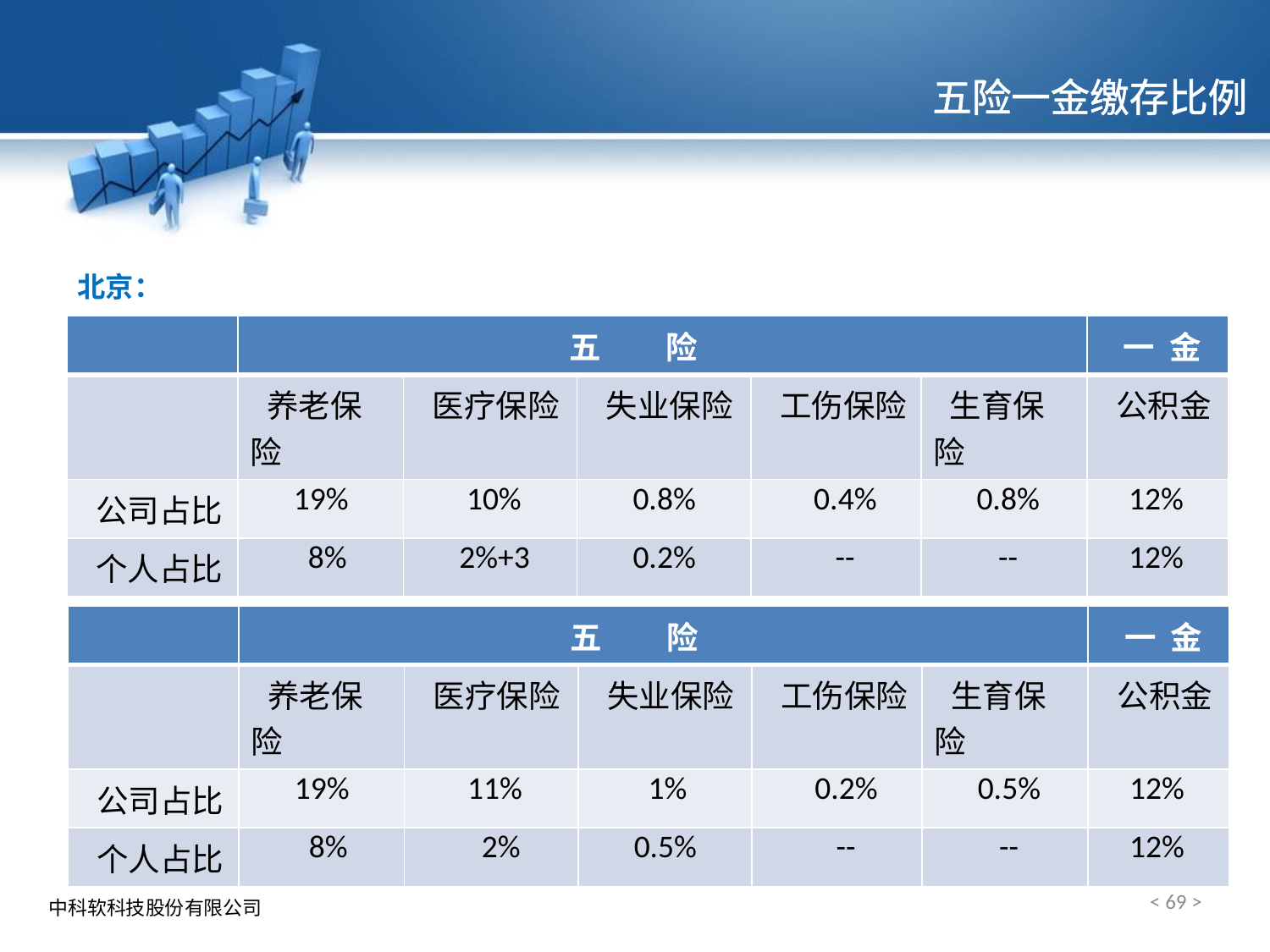

# 五险一金缴存比例
北京：

天津：

|  | 五 险 |  |  |  |  | 一 金 |
| --- | --- | --- | --- | --- | --- | --- |
|  | 养老保险 | 医疗保险 | 失业保险 | 工伤保险 | 生育保险 | 公积金 |
| 公司占比 | 19% | 10% | 0.8% | 0.4% | 0.8% | 12% |
| 个人占比 | 8% | 2%+3 | 0.2% | -- | -- | 12% |
|  | 五 险 |  |  |  |  | 一 金 |
| --- | --- | --- | --- | --- | --- | --- |
|  | 养老保险 | 医疗保险 | 失业保险 | 工伤保险 | 生育保险 | 公积金 |
| 公司占比 | 19% | 11% | 1% | 0.2% | 0.5% | 12% |
| 个人占比 | 8% | 2% | 0.5% | -- | -- | 12% |